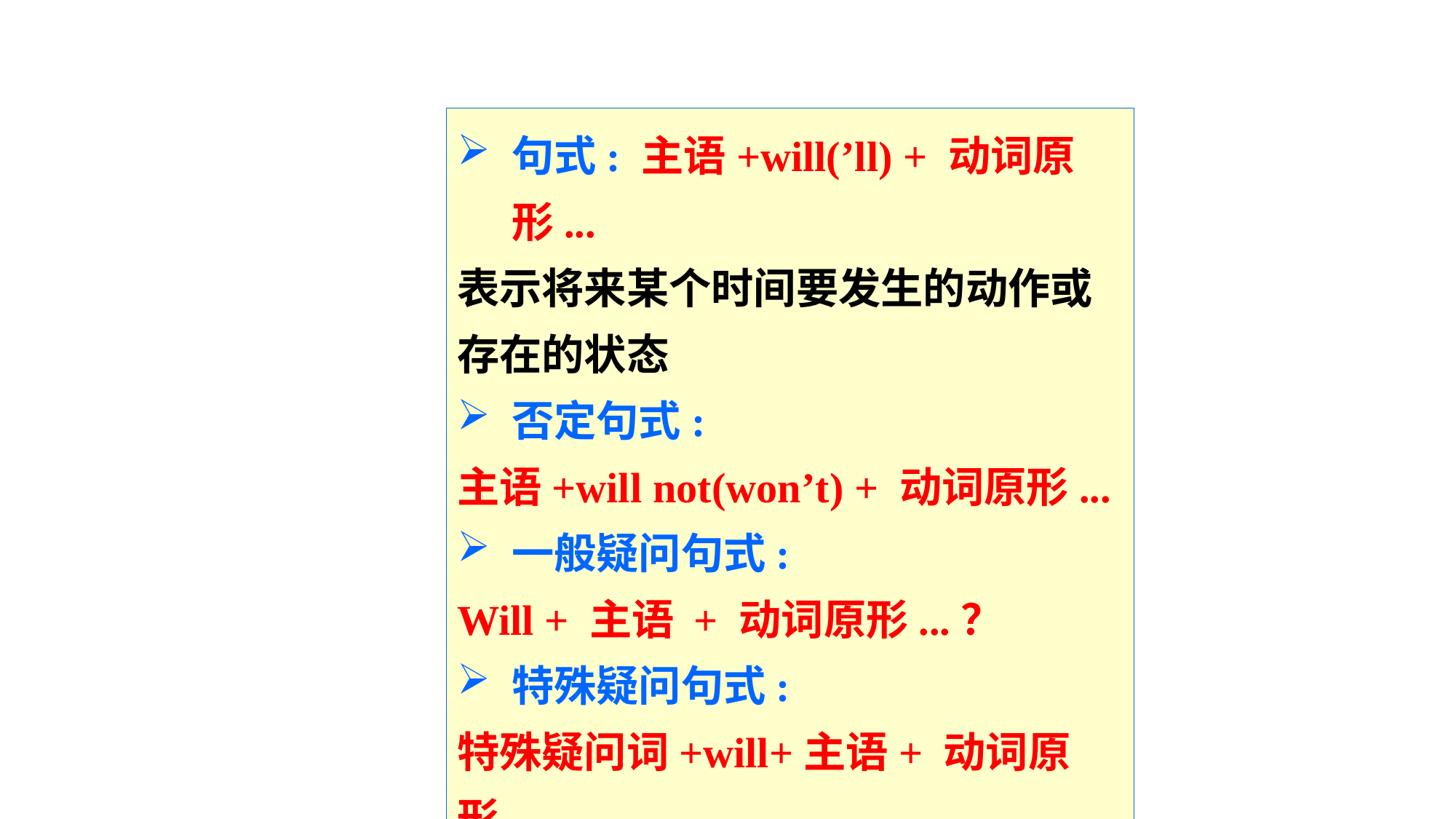

句式: 主语+will(’ll) + 动词原形...
表示将来某个时间要发生的动作或存在的状态
否定句式:
主语+will not(won’t) + 动词原形...
一般疑问句式:
Will + 主语 + 动词原形...？
特殊疑问句式:
特殊疑问词+will+主语+ 动词原形...